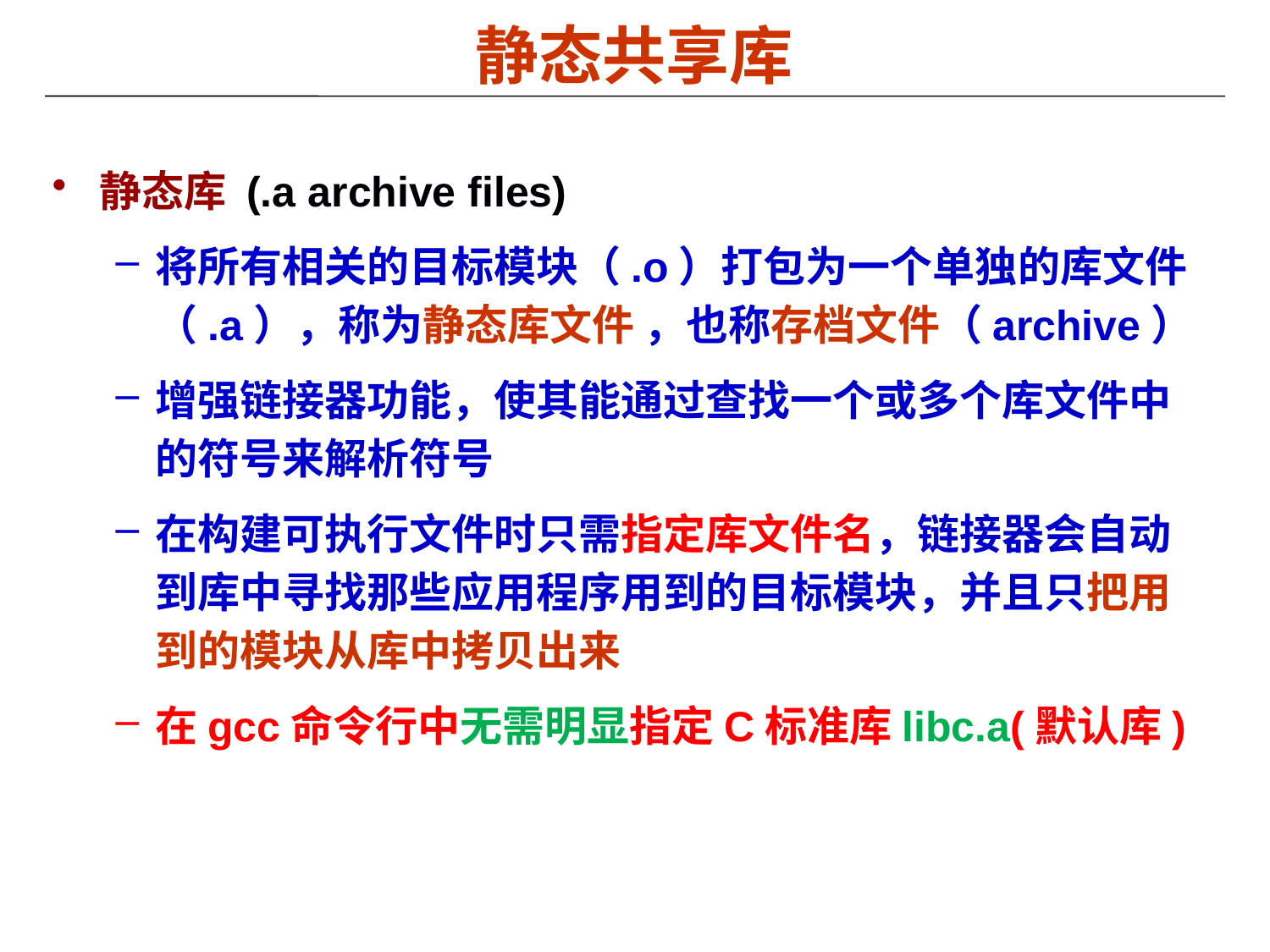

静态共享库
静态库 (.a archive files)
将所有相关的目标模块（.o）打包为一个单独的库文件（.a），称为静态库文件 ，也称存档文件（archive）
增强链接器功能，使其能通过查找一个或多个库文件中的符号来解析符号
在构建可执行文件时只需指定库文件名，链接器会自动到库中寻找那些应用程序用到的目标模块，并且只把用到的模块从库中拷贝出来
在gcc命令行中无需明显指定C标准库libc.a(默认库)